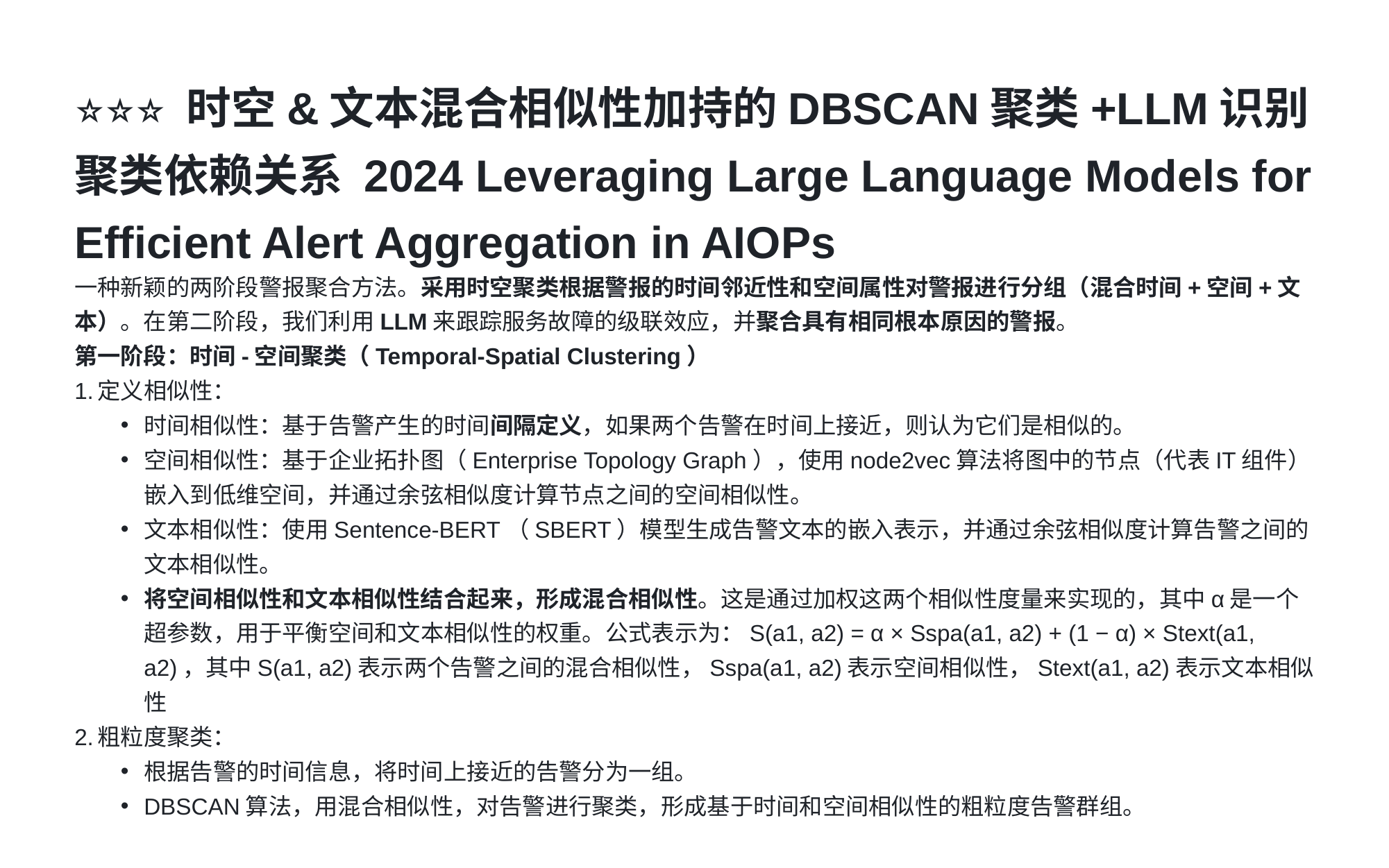

⭐⭐⭐ 时空&文本混合相似性加持的DBSCAN聚类+LLM识别聚类依赖关系 2024 Leveraging Large Language Models for Efficient Alert Aggregation in AIOPs
一种新颖的两阶段警报聚合方法。采用时空聚类根据警报的时间邻近性和空间属性对警报进行分组（混合时间+空间+文本）。在第二阶段，我们利用LLM来跟踪服务故障的级联效应，并聚合具有相同根本原因的警报。
第一阶段：时间-空间聚类（Temporal-Spatial Clustering）
定义相似性：
时间相似性：基于告警产生的时间间隔定义，如果两个告警在时间上接近，则认为它们是相似的。
空间相似性：基于企业拓扑图（Enterprise Topology Graph），使用node2vec算法将图中的节点（代表IT组件）嵌入到低维空间，并通过余弦相似度计算节点之间的空间相似性。
文本相似性：使用Sentence-BERT（SBERT）模型生成告警文本的嵌入表示，并通过余弦相似度计算告警之间的文本相似性。
将空间相似性和文本相似性结合起来，形成混合相似性。这是通过加权这两个相似性度量来实现的，其中α是一个超参数，用于平衡空间和文本相似性的权重。公式表示为：S(a1, a2) = α × Sspa(a1, a2) + (1 − α) × Stext(a1, a2)，其中S(a1, a2)表示两个告警之间的混合相似性，Sspa(a1, a2)表示空间相似性，Stext(a1, a2)表示文本相似性
粗粒度聚类：
根据告警的时间信息，将时间上接近的告警分为一组。
DBSCAN算法，用混合相似性，对告警进行聚类，形成基于时间和空间相似性的粗粒度告警群组。